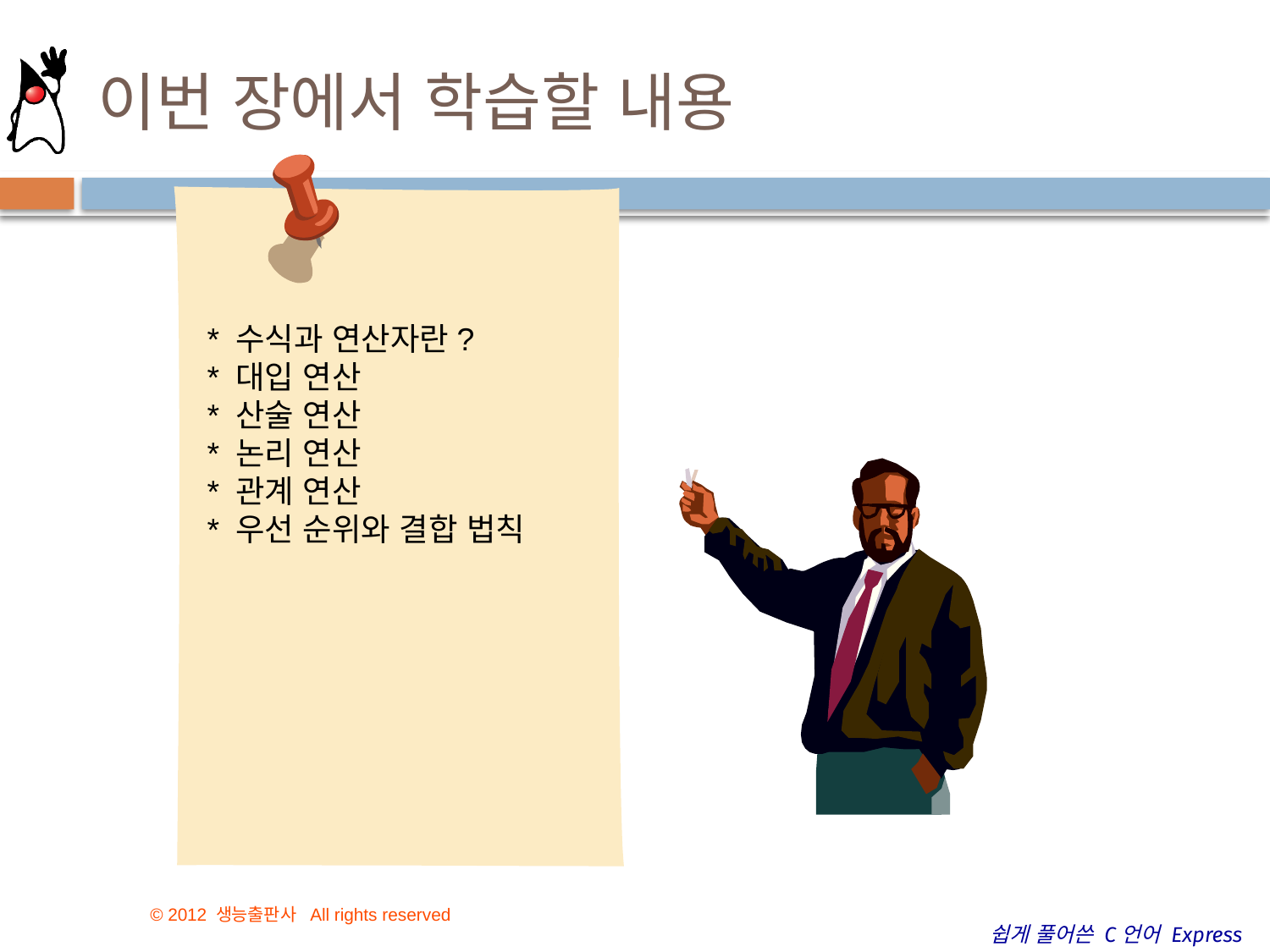

# 이번 장에서 학습할 내용

* 수식과 연산자란?
* 대입 연산
* 산술 연산
* 논리 연산
* 관계 연산
* 우선 순위와 결합 법칙